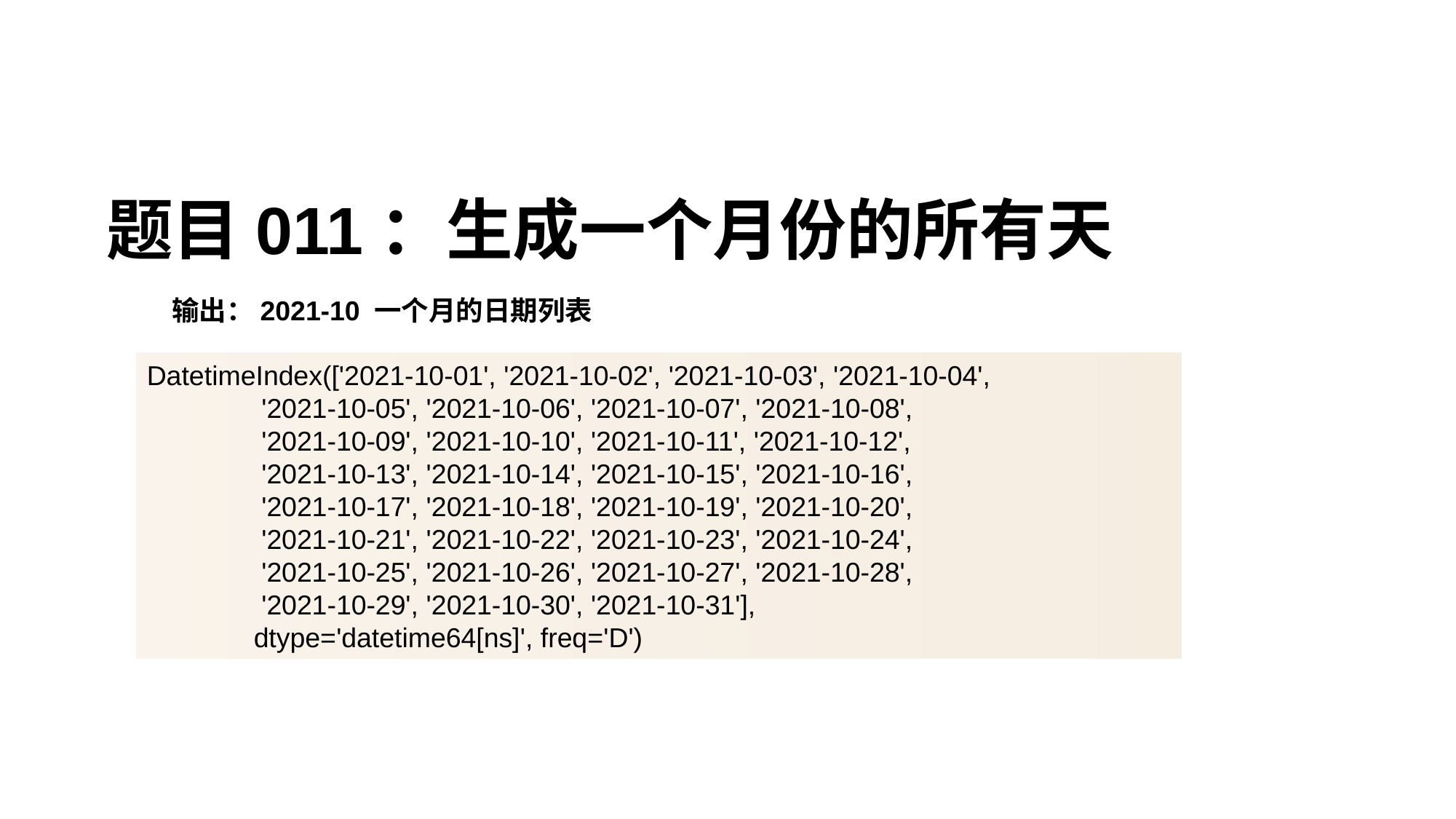

# 题目011：生成一个月份的所有天
输出：2021-10 一个月的日期列表
DatetimeIndex(['2021-10-01', '2021-10-02', '2021-10-03', '2021-10-04',
               '2021-10-05', '2021-10-06', '2021-10-07', '2021-10-08',
               '2021-10-09', '2021-10-10', '2021-10-11', '2021-10-12',
               '2021-10-13', '2021-10-14', '2021-10-15', '2021-10-16',
               '2021-10-17', '2021-10-18', '2021-10-19', '2021-10-20',
               '2021-10-21', '2021-10-22', '2021-10-23', '2021-10-24',
               '2021-10-25', '2021-10-26', '2021-10-27', '2021-10-28',
               '2021-10-29', '2021-10-30', '2021-10-31'],
              dtype='datetime64[ns]', freq='D')